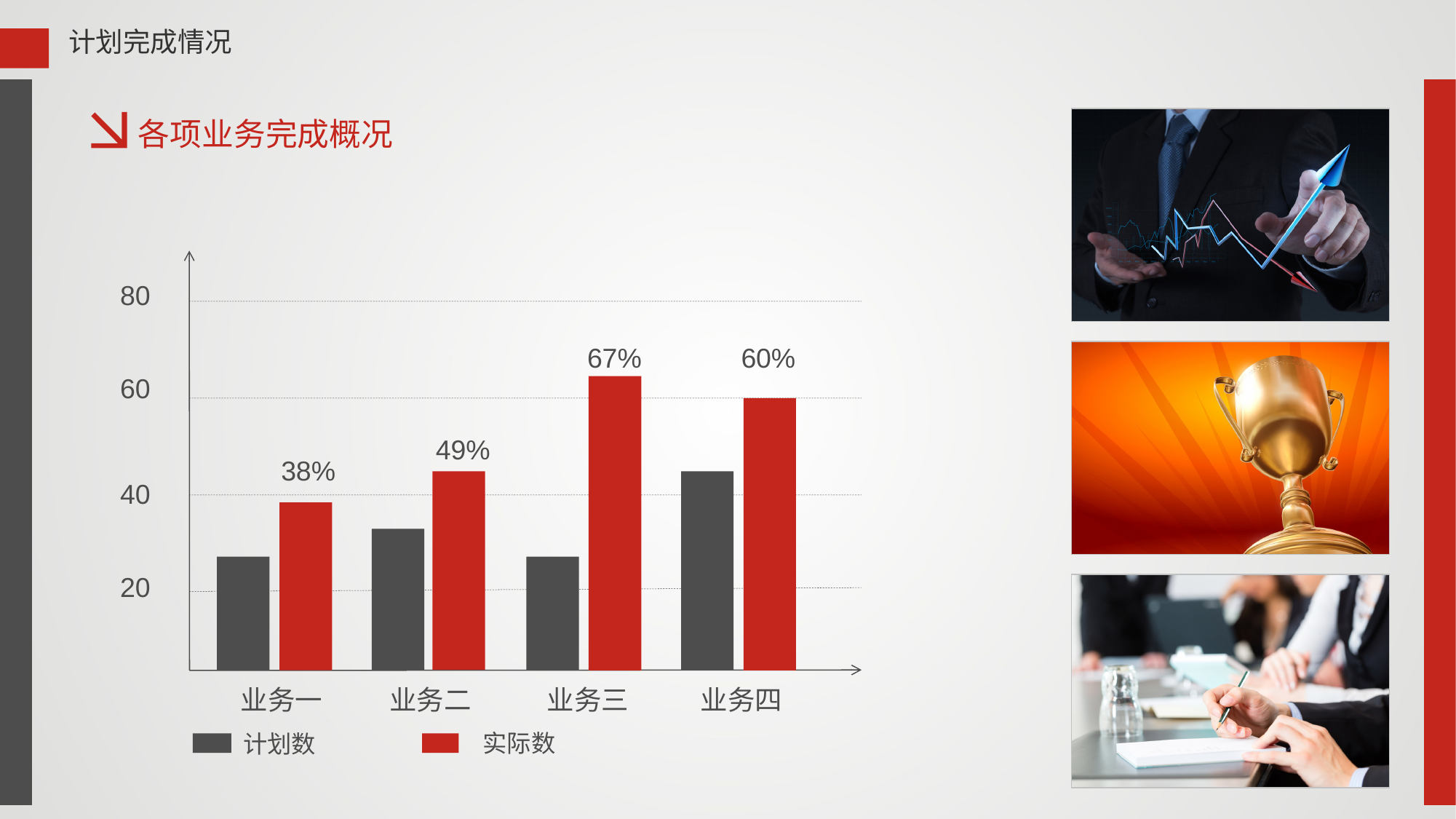

计划完成情况

各项业务完成概况

80

67%
60%

60

49%
38%
40

20

业务一
业务二
业务三
业务四
实际数
计划数